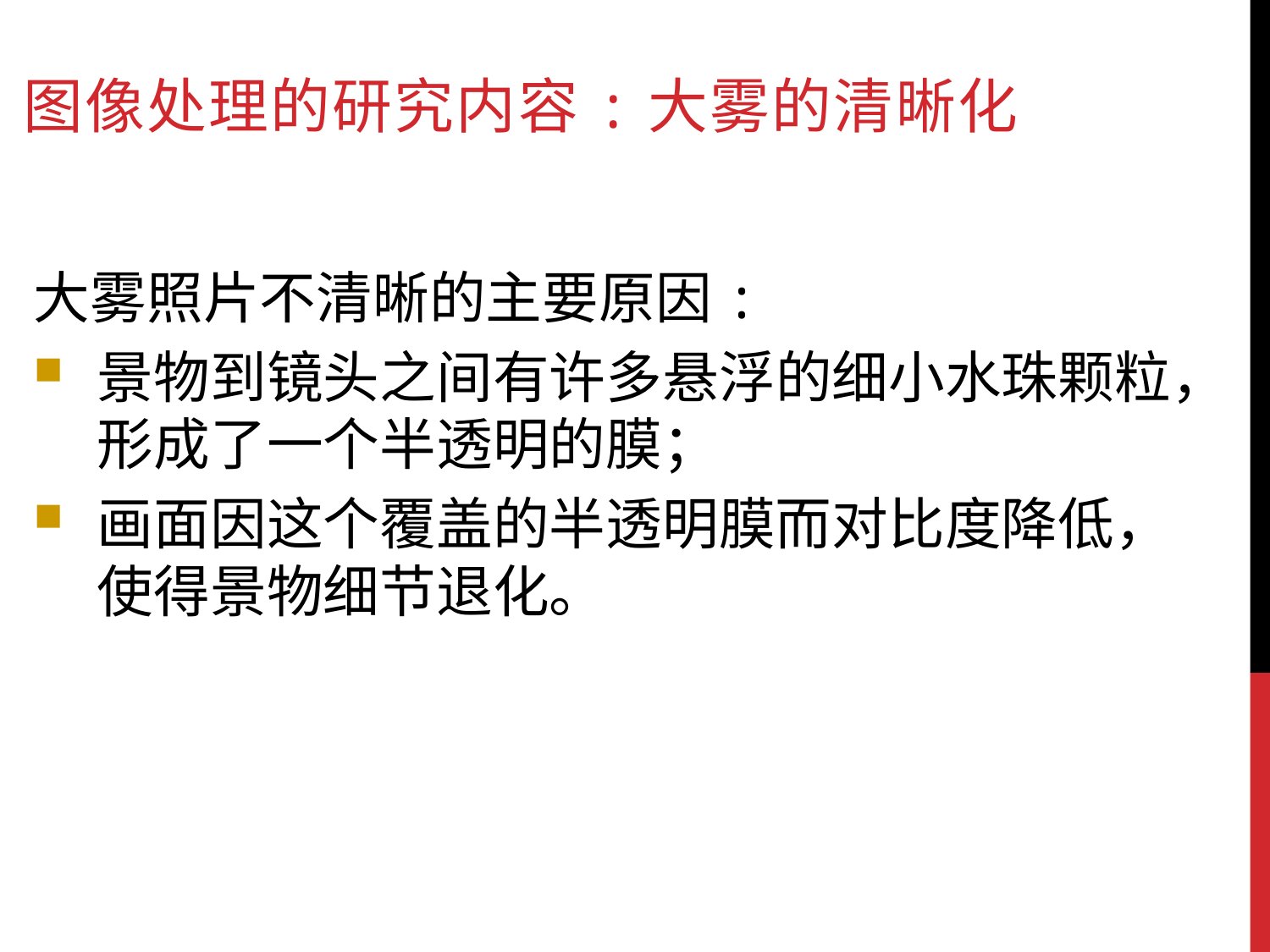

图像处理的研究内容:大雾的清晰化

大雾照片不清晰的主要原因:
景物到镜头之间有许多悬浮的细小水珠颗粒，形成了一个半透明的膜；
画面因这个覆盖的半透明膜而对比度降低，使得景物细节退化。